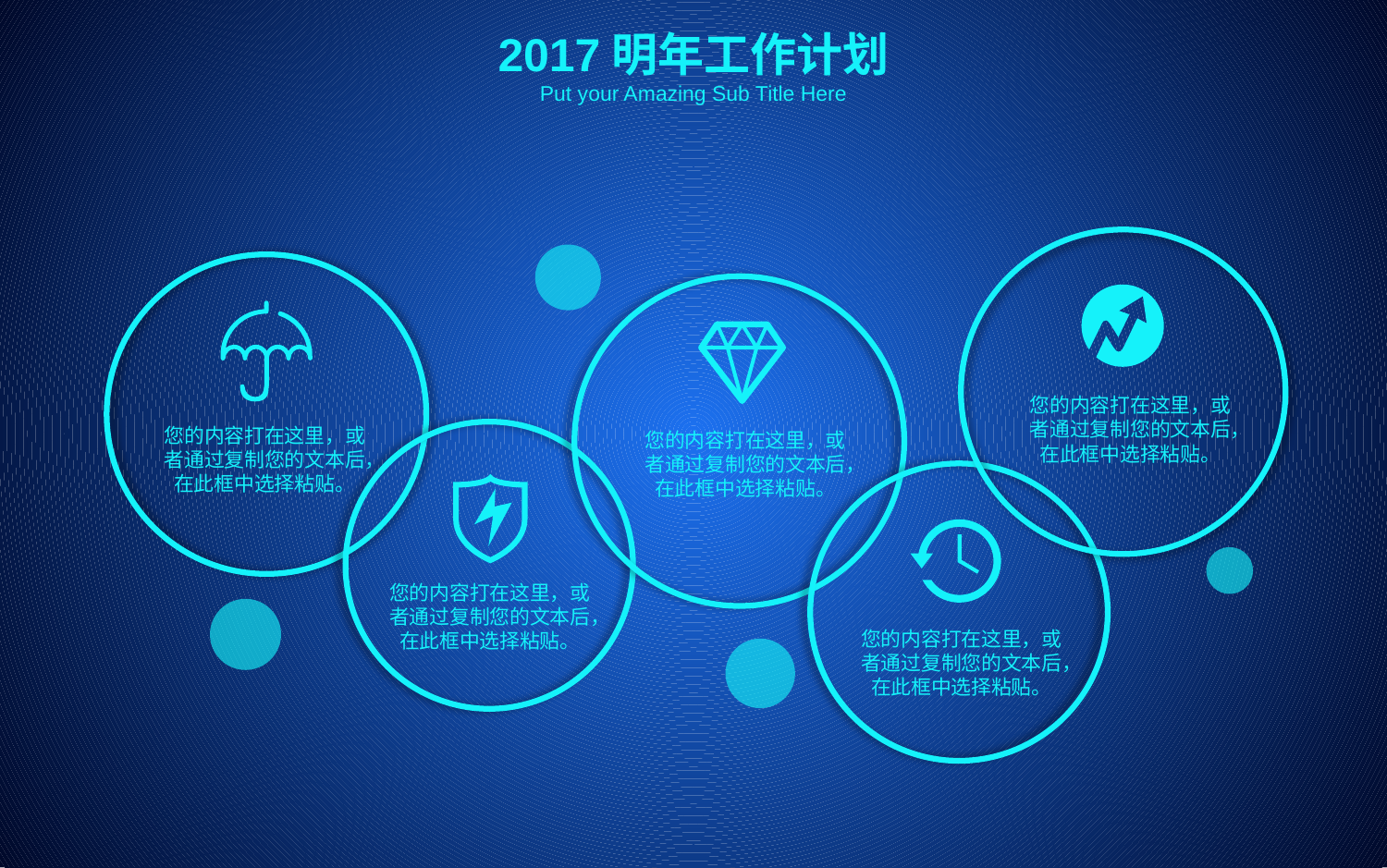

2017明年工作计划
Put your Amazing Sub Title Here

您的内容打在这里，或者通过复制您的文本后，在此框中选择粘贴。

您的内容打在这里，或者通过复制您的文本后，在此框中选择粘贴。

您的内容打在这里，或者通过复制您的文本后，在此框中选择粘贴。

您的内容打在这里，或者通过复制您的文本后，在此框中选择粘贴。

您的内容打在这里，或者通过复制您的文本后，在此框中选择粘贴。